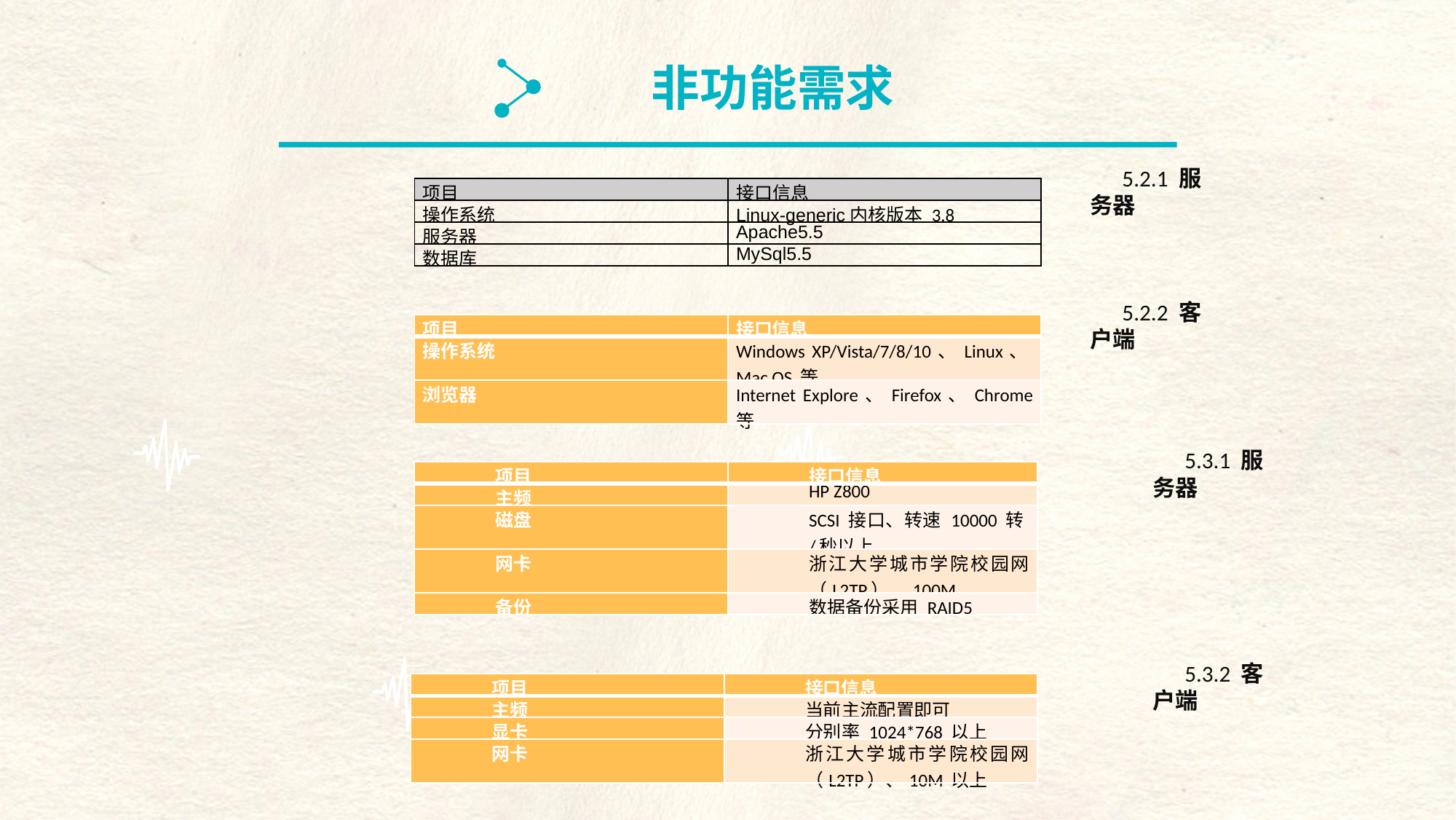

非功能需求

| 项目 | 接口信息 |
| --- | --- |
| 操作系统 | Linux-generic内核版本 3.8 |
| 服务器 | Apache5.5 |
| 数据库 | MySql5.5 |
5.2.1 服务器

5.2.2 客户端

| 项目 | 接口信息 |
| --- | --- |
| 操作系统 | Windows XP/Vista/7/8/10、Linux、Mac OS 等 |
| 浏览器 | Internet Explore、Firefox、Chrome 等 |

5.3.1 服务器

| 项目 | 接口信息 |
| --- | --- |
| 主频 | HP Z800 |
| 磁盘 | SCSI 接口、转速 10000 转/秒以上 |
| 网卡 | 浙江大学城市学院校园网（L2TP）、100M |
| 备份 | 数据备份采用 RAID5 |

| 项目 | 接口信息 |
| --- | --- |
| 主频 | 当前主流配置即可 |
| 显卡 | 分别率 1024\*768 以上 |
| 网卡 | 浙江大学城市学院校园网（L2TP）、10M 以上 |
5.3.2 客户端